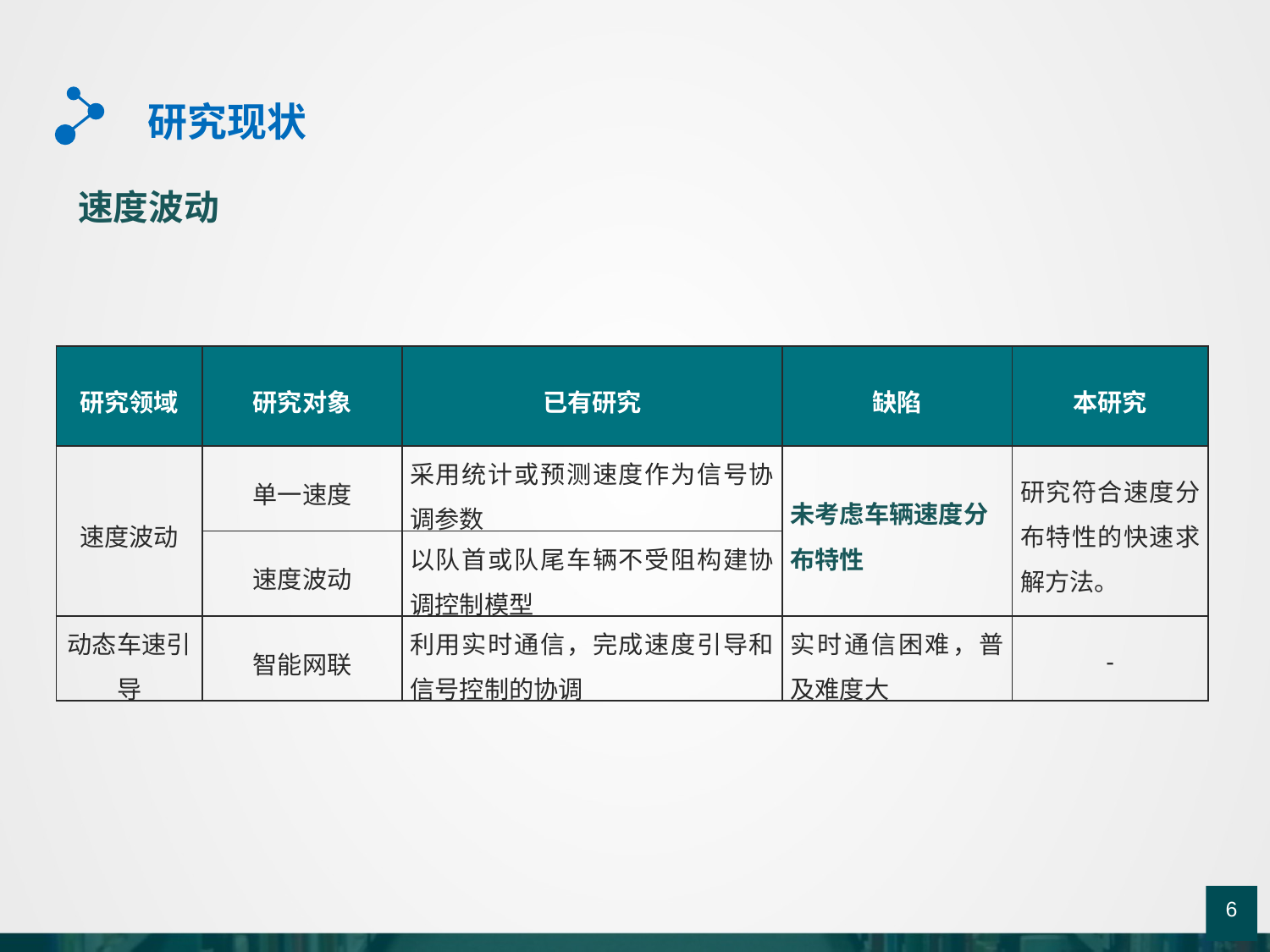

研究现状
速度波动
| 研究领域 | 研究对象 | 已有研究 | 缺陷 | 本研究 |
| --- | --- | --- | --- | --- |
| 速度波动 | 单一速度 | 采用统计或预测速度作为信号协调参数 | 未考虑车辆速度分布特性 | 研究符合速度分布特性的快速求解方法。 |
|  | 速度波动 | 以队首或队尾车辆不受阻构建协调控制模型 |  |  |
| 动态车速引导 | 智能网联 | 利用实时通信，完成速度引导和信号控制的协调 | 实时通信困难，普及难度大 | - |